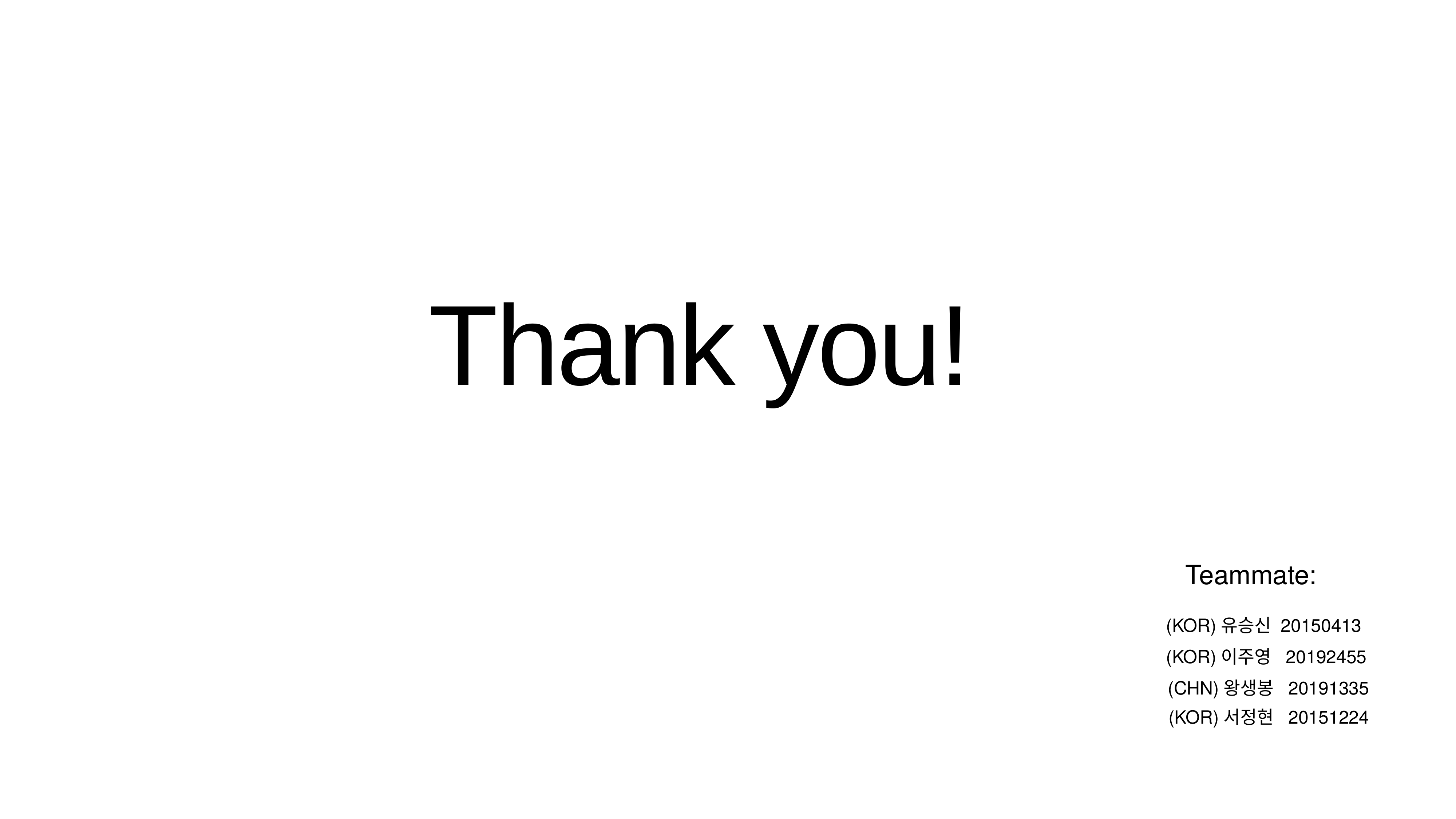

Thank you!
Teammate:
(KOR)유승신 20150413
(KOR)이주영  20192455
(CHN)왕생봉  20191335
(KOR)서정현  20151224